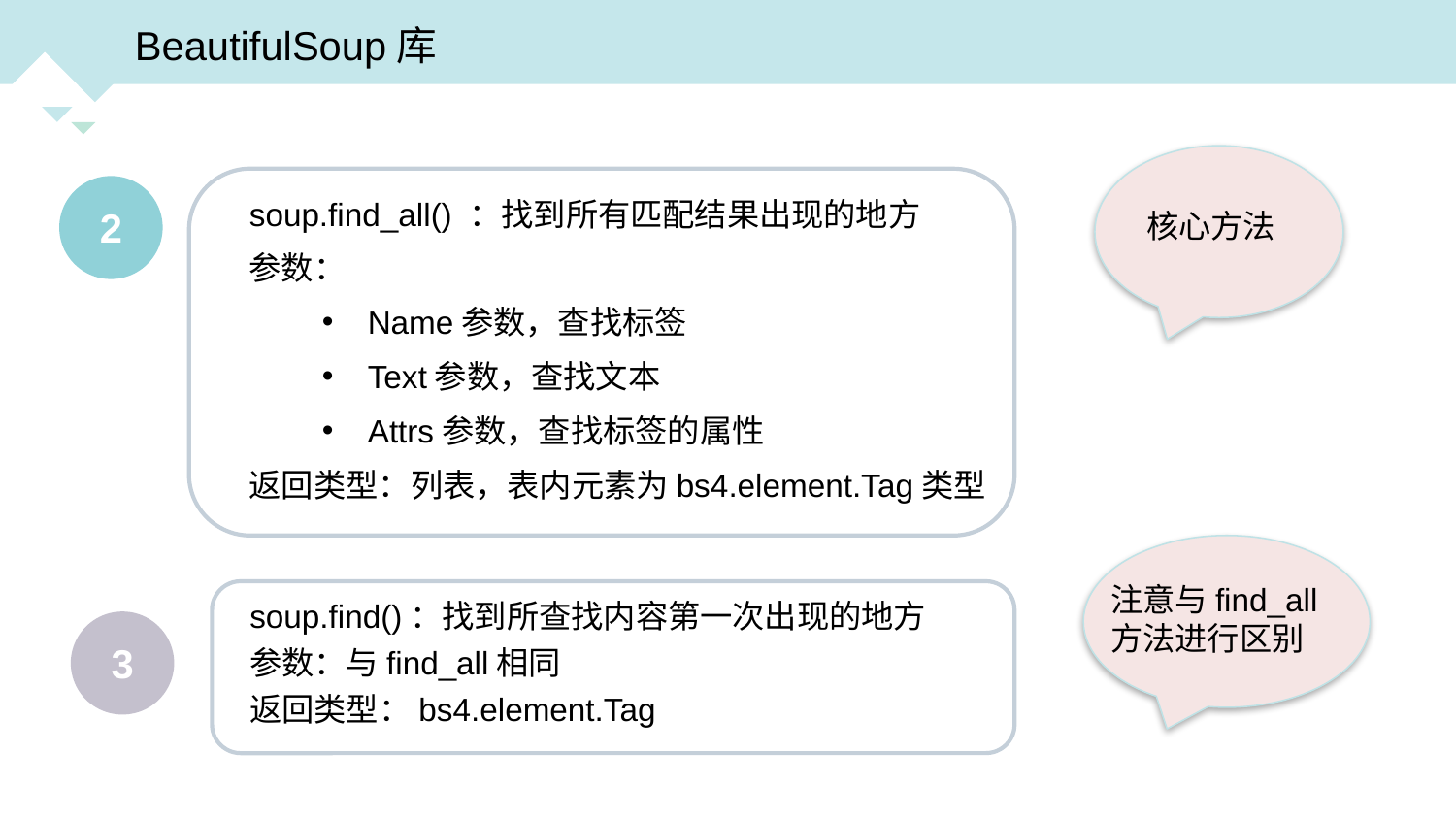

BeautifulSoup库

核心方法

2

soup.find_all() ：找到所有匹配结果出现的地方
参数：
Name参数，查找标签
Text参数，查找文本
Attrs参数，查找标签的属性
返回类型：列表，表内元素为bs4.element.Tag类型

注意与find_all方法进行区别

soup.find()：找到所查找内容第一次出现的地方
参数：与find_all相同
返回类型：bs4.element.Tag

3